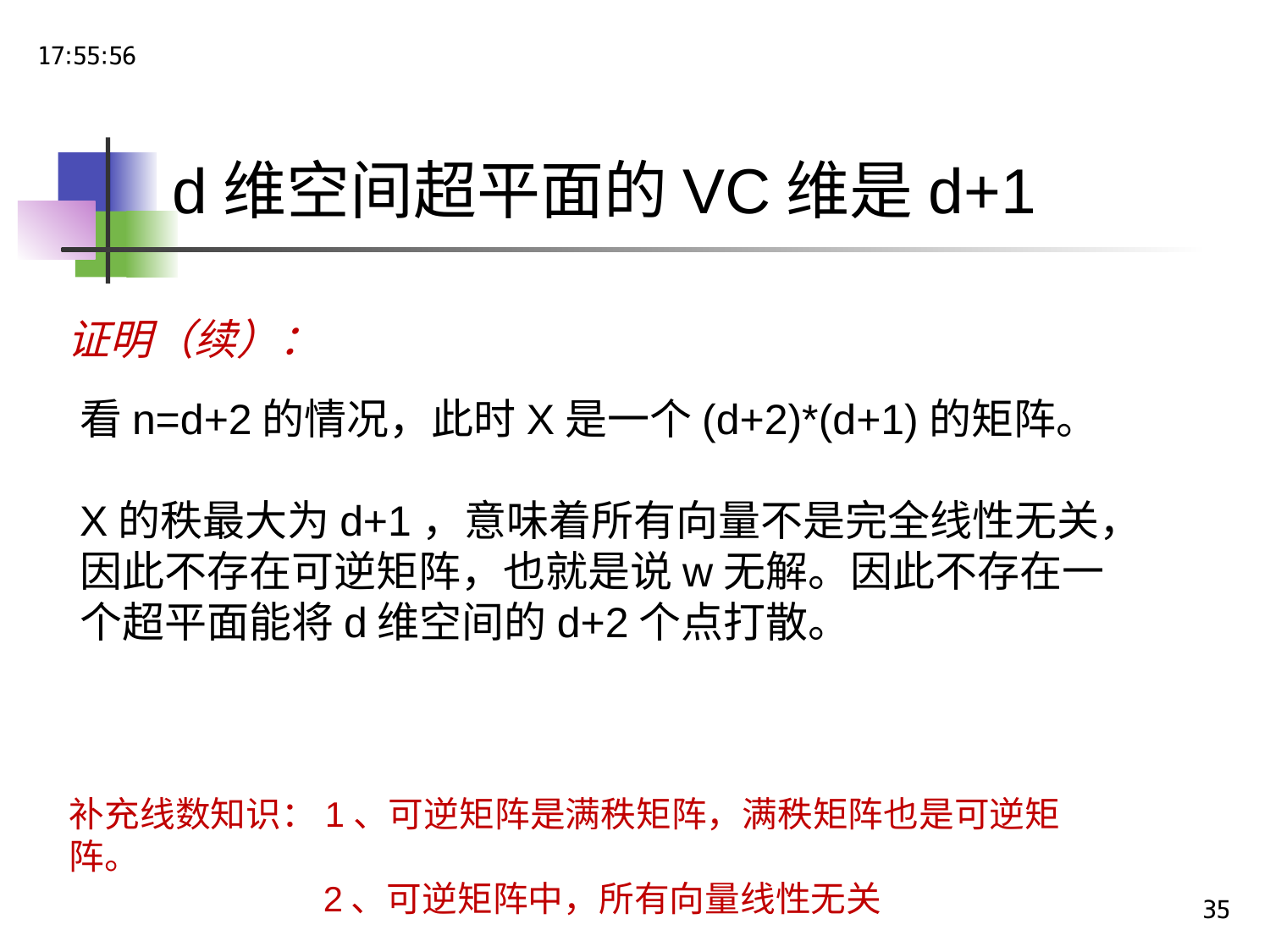

17:55:56
# d维空间超平面的VC维是d+1
证明（续）：

看n=d+2的情况，此时X是一个(d+2)*(d+1)的矩阵。

X的秩最大为d+1，意味着所有向量不是完全线性无关，因此不存在可逆矩阵，也就是说w无解。因此不存在一个超平面能将d维空间的d+2个点打散。
补充线数知识：1、可逆矩阵是满秩矩阵，满秩矩阵也是可逆矩阵。
		2、可逆矩阵中，所有向量线性无关
35